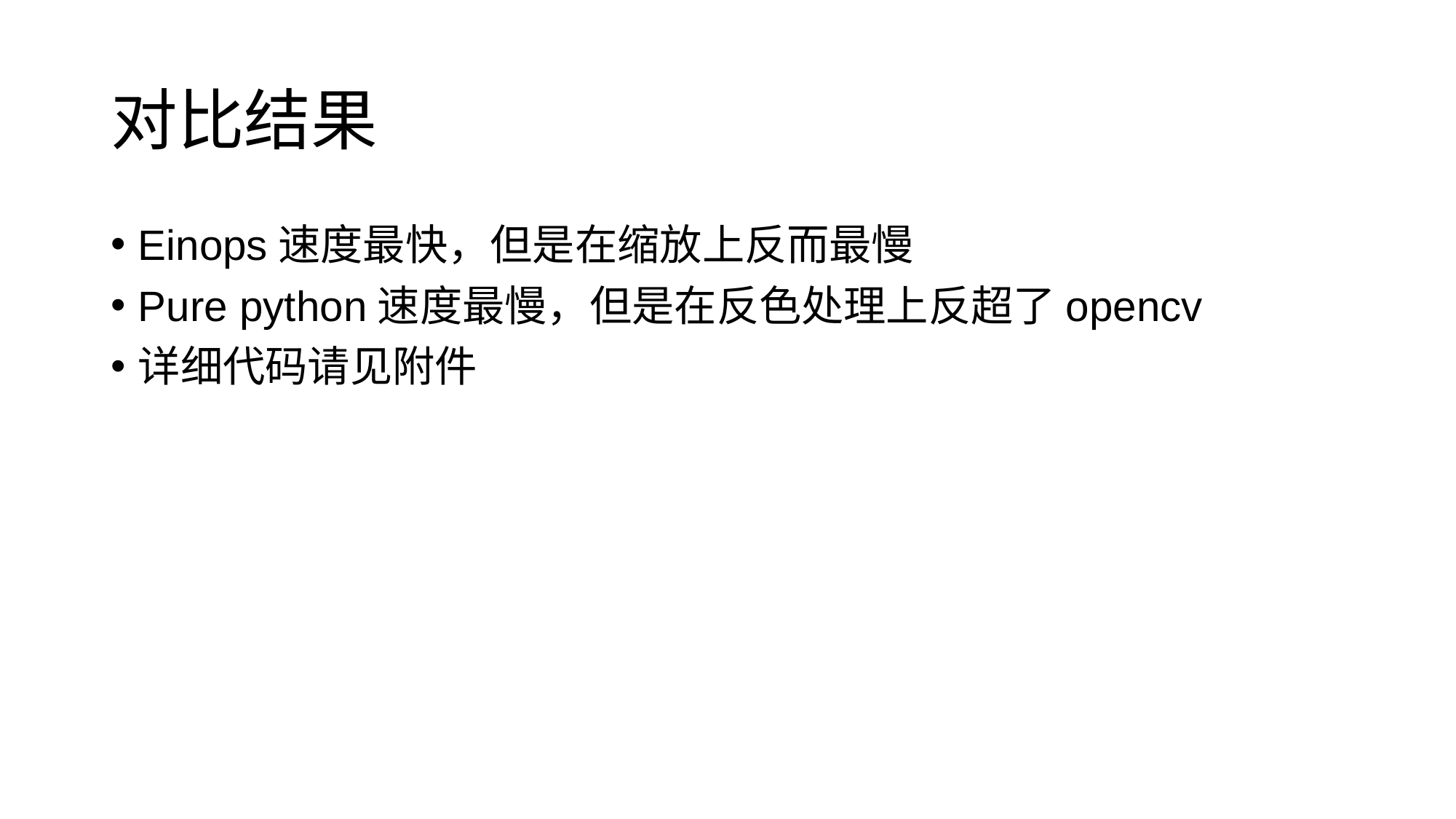

# 对比结果
Einops速度最快，但是在缩放上反而最慢
Pure python速度最慢，但是在反色处理上反超了opencv
详细代码请见附件